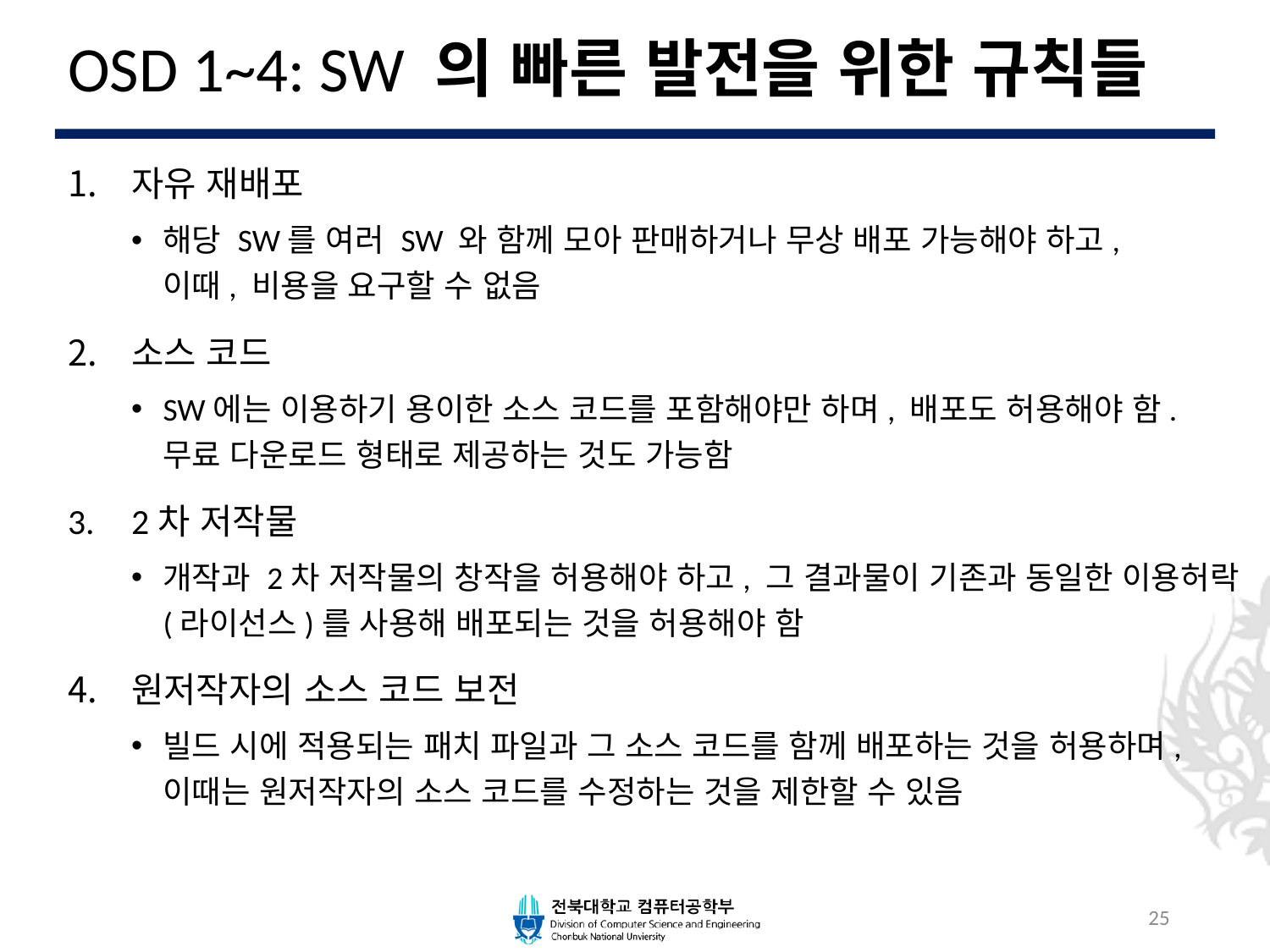

# OSD 1~4: SW 의 빠른 발전을 위한 규칙들
자유 재배포
해당 SW를 여러 SW 와 함께 모아 판매하거나 무상 배포 가능해야 하고,
이때, 비용을 요구할 수 없음
소스 코드
SW에는 이용하기 용이한 소스 코드를 포함해야만 하며, 배포도 허용해야 함. 무료 다운로드 형태로 제공하는 것도 가능함
2차 저작물
개작과 2차 저작물의 창작을 허용해야 하고, 그 결과물이 기존과 동일한 이용허락(라이선스)를 사용해 배포되는 것을 허용해야 함
원저작자의 소스 코드 보전
빌드 시에 적용되는 패치 파일과 그 소스 코드를 함께 배포하는 것을 허용하며,
이때는 원저작자의 소스 코드를 수정하는 것을 제한할 수 있음

25